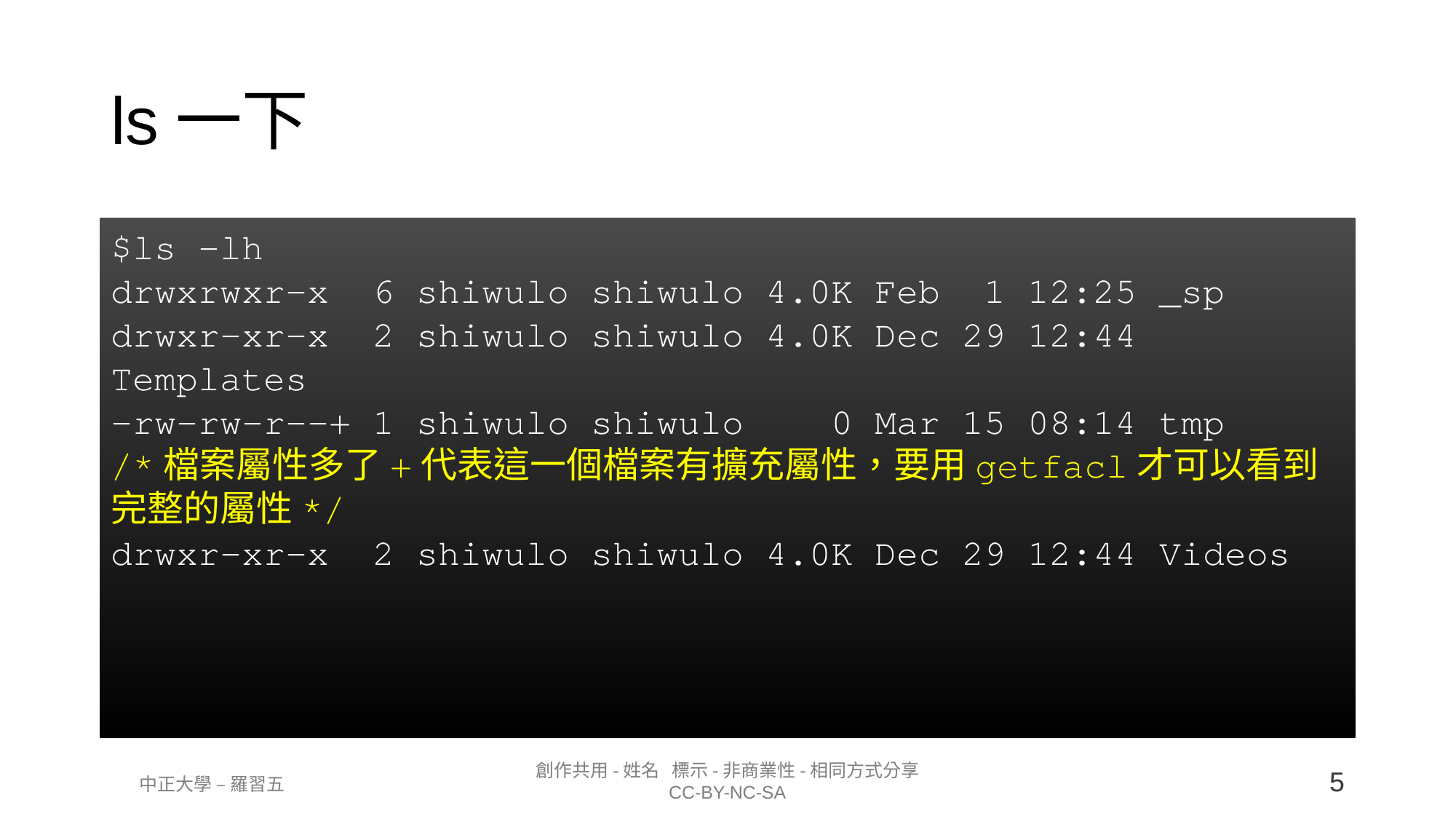

ls一下
$ls -lh
drwxrwxr-x  6 shiwulo shiwulo 4.0K Feb  1 12:25 _sp
drwxr-xr-x  2 shiwulo shiwulo 4.0K Dec 29 12:44 Templates
-rw-rw-r--+ 1 shiwulo shiwulo    0 Mar 15 08:14 tmp
/*檔案屬性多了+代表這一個檔案有擴充屬性，要用getfacl才可以看到完整的屬性*/
drwxr-xr-x  2 shiwulo shiwulo 4.0K Dec 29 12:44 Videos